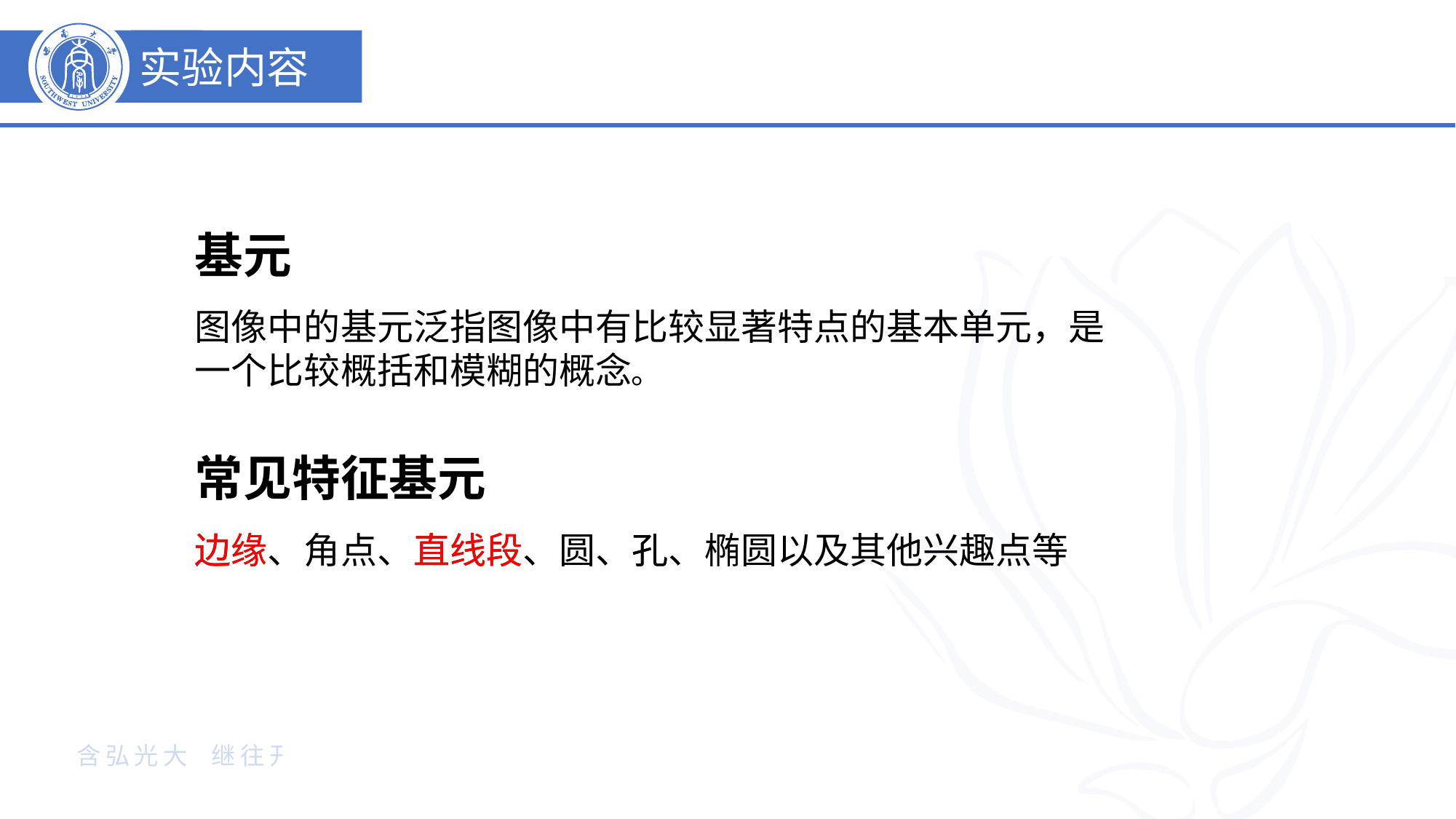

实验内容
基元
图像中的基元泛指图像中有比较显著特点的基本单元，是一个比较概括和模糊的概念。
常见特征基元
孔
直线段
边缘、角点、直线段、圆、孔、椭圆以及其他兴趣点等
边缘